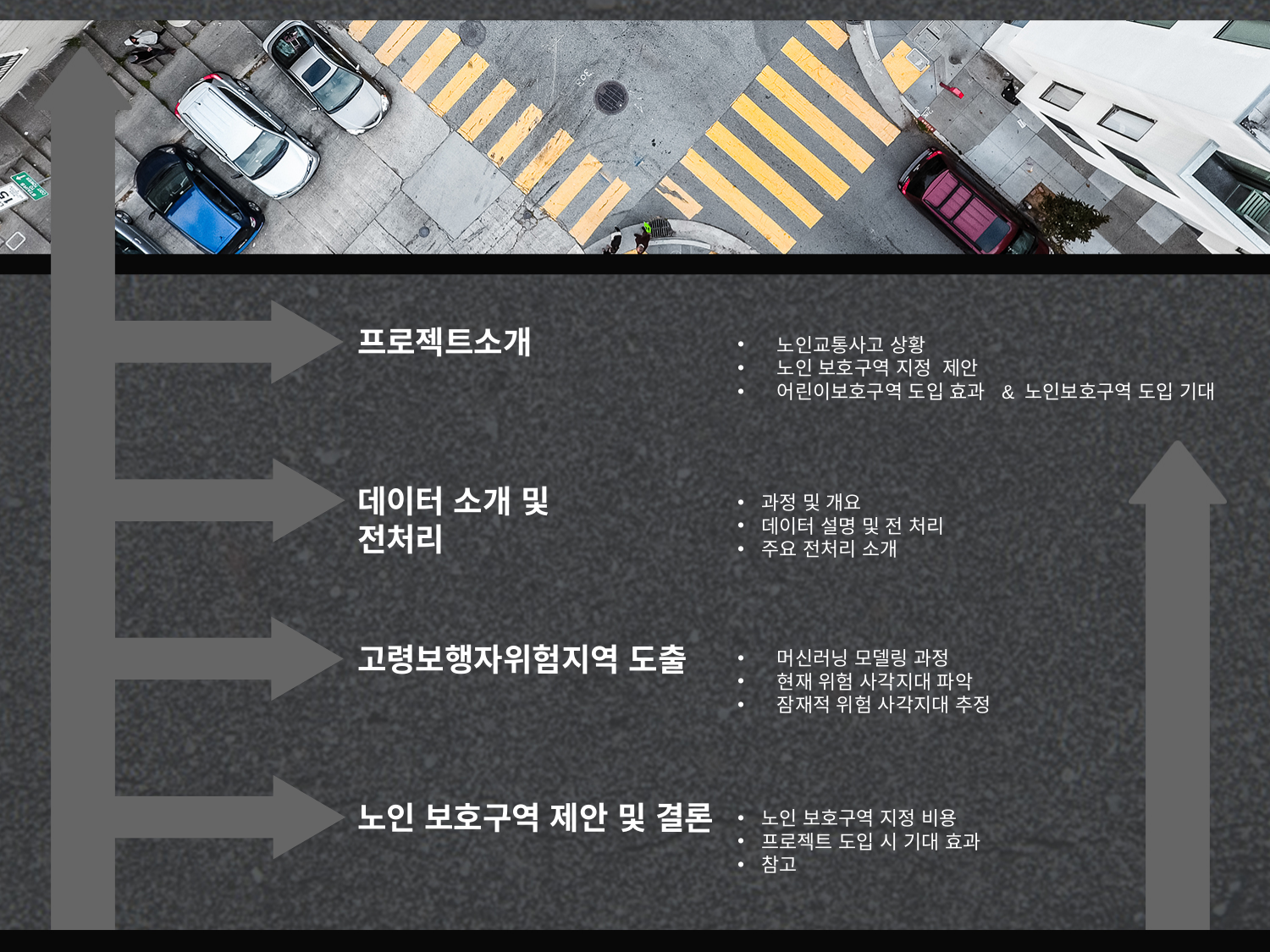

프로젝트소개
노인교통사고 상황
노인 보호구역 지정  제안
어린이보호구역 도입 효과  & 노인보호구역 도입 기대

데이터 소개 및 전처리
과정 및 개요
데이터 설명 및 전 처리
주요 전처리 소개

고령보행자위험지역 도출
머신러닝 모델링 과정
현재 위험 사각지대 파악
잠재적 위험 사각지대 추정

노인 보호구역 제안 및 결론
노인 보호구역 지정 비용
프로젝트 도입 시 기대 효과
참고